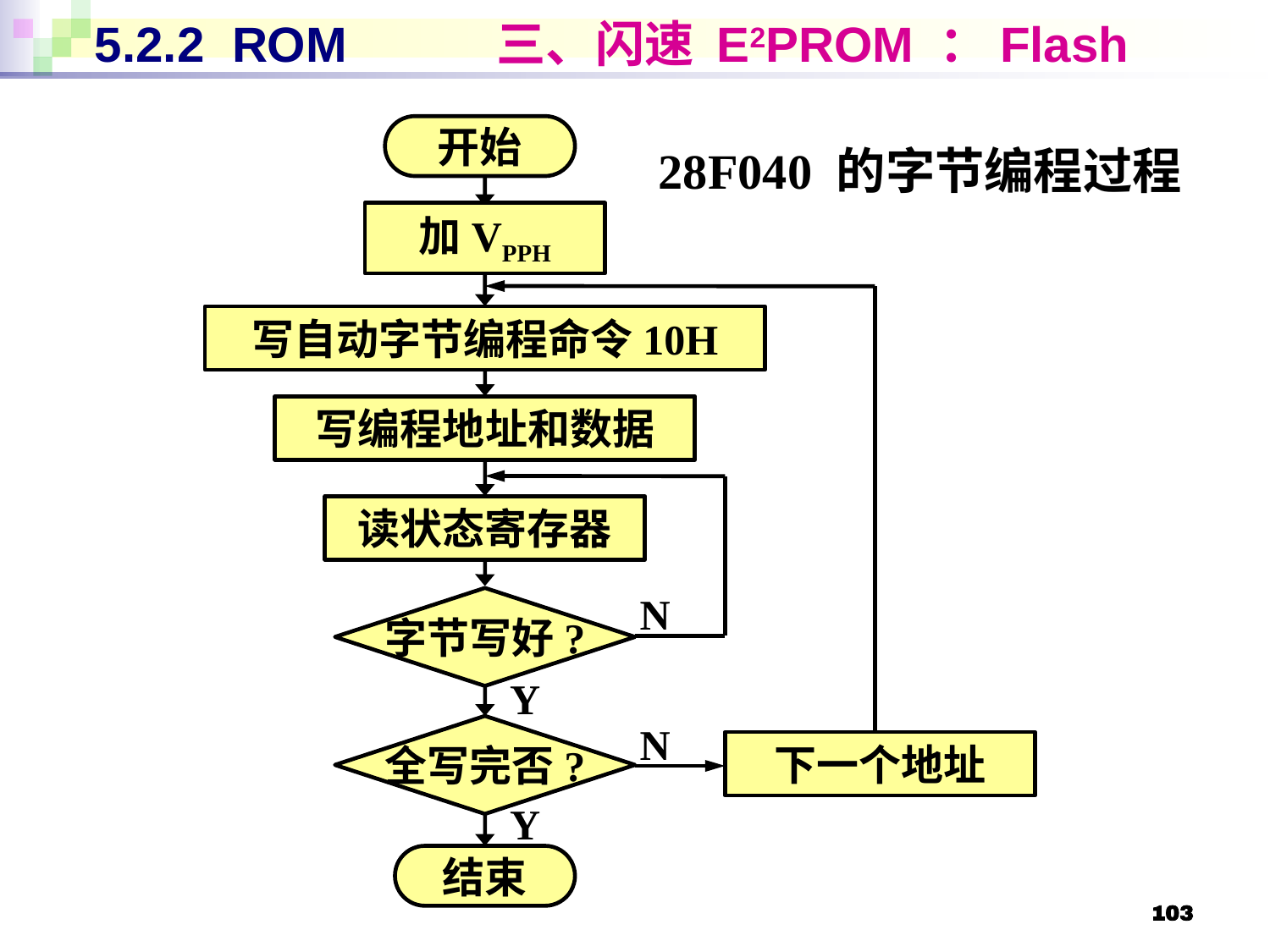

# 5.2.2  ROM          三、闪速 E2PROM ：Flash
开始
28F040 的字节编程过程
加VPPH
写自动字节编程命令10H
写编程地址和数据
读状态寄存器
N
字节写好?
Y
N
全写完否?
下一个地址
Y
结束
103